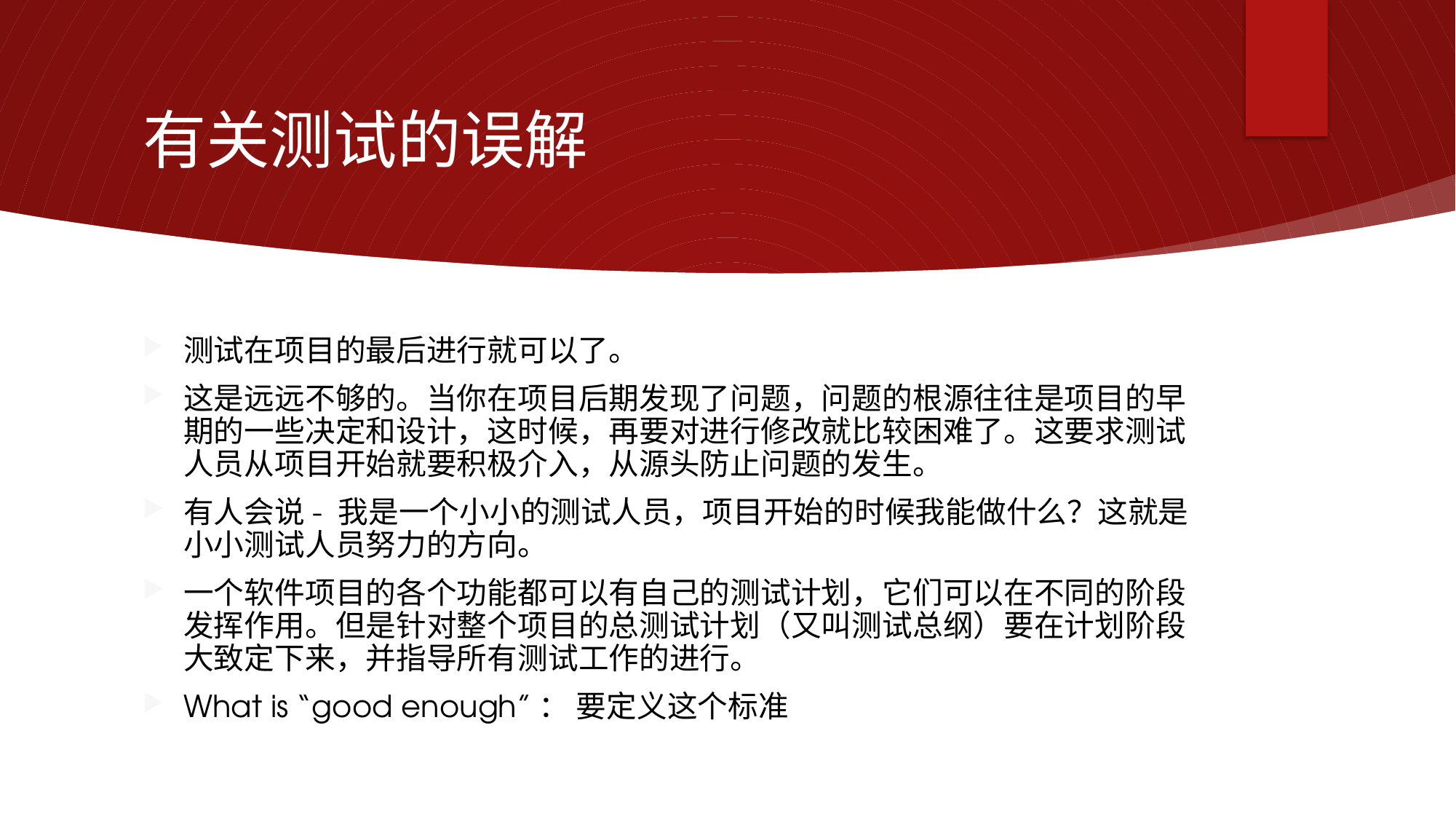

# 有关测试的误解

测试在项目的最后进行就可以了。
这是远远不够的。当你在项目后期发现了问题，问题的根源往往是项目的早期的一些决定和设计，这时候，再要对进行修改就比较困难了。这要求测试人员从项目开始就要积极介入，从源头防止问题的发生。
有人会说- 我是一个小小的测试人员，项目开始的时候我能做什么？这就是小小测试人员努力的方向。
一个软件项目的各个功能都可以有自己的测试计划，它们可以在不同的阶段发挥作用。但是针对整个项目的总测试计划（又叫测试总纲）要在计划阶段大致定下来，并指导所有测试工作的进行。
What is “good enough”： 要定义这个标准